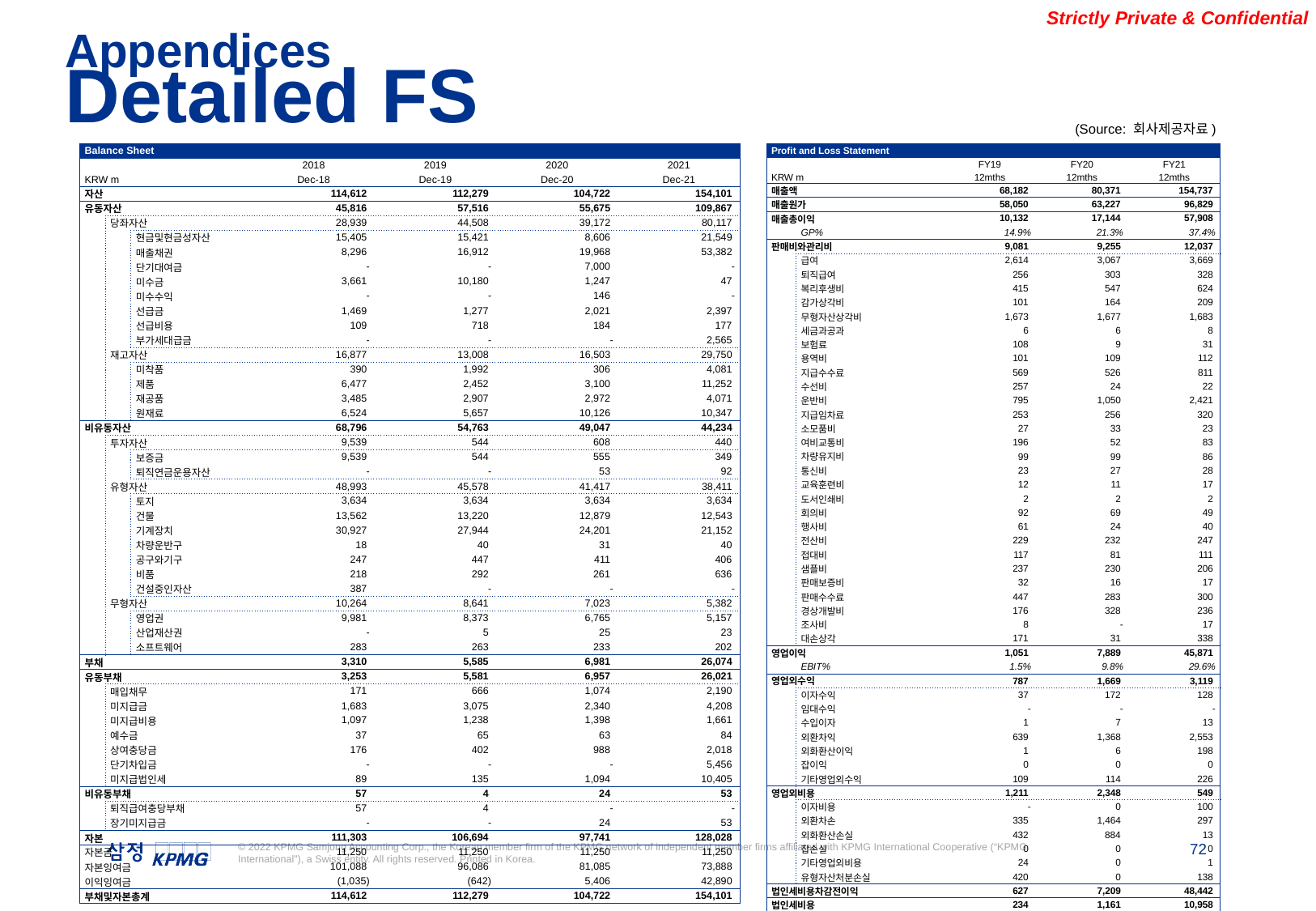

Appendices
Detailed FS
(Source: 회사제공자료)
| Balance Sheet |  |  |  |  |  |  |
| --- | --- | --- | --- | --- | --- | --- |
|  |  |  | 2018 | 2019 | 2020 | 2021 |
| KRW m |  |  | Dec-18 | Dec-19 | Dec-20 | Dec-21 |
| 자산 |  |  | 114,612 | 112,279 | 104,722 | 154,101 |
| 유동자산 |  |  | 45,816 | 57,516 | 55,675 | 109,867 |
|  | 당좌자산 |  | 28,939 | 44,508 | 39,172 | 80,117 |
|  |  | 현금및현금성자산 | 15,405 | 15,421 | 8,606 | 21,549 |
|  |  | 매출채권 | 8,296 | 16,912 | 19,968 | 53,382 |
|  |  | 단기대여금 | - | - | 7,000 | - |
|  |  | 미수금 | 3,661 | 10,180 | 1,247 | 47 |
|  |  | 미수수익 | - | - | 146 | - |
|  |  | 선급금 | 1,469 | 1,277 | 2,021 | 2,397 |
|  |  | 선급비용 | 109 | 718 | 184 | 177 |
|  |  | 부가세대급금 | - | - | - | 2,565 |
|  | 재고자산 |  | 16,877 | 13,008 | 16,503 | 29,750 |
|  |  | 미착품 | 390 | 1,992 | 306 | 4,081 |
|  |  | 제품 | 6,477 | 2,452 | 3,100 | 11,252 |
|  |  | 재공품 | 3,485 | 2,907 | 2,972 | 4,071 |
|  |  | 원재료 | 6,524 | 5,657 | 10,126 | 10,347 |
| 비유동자산 |  |  | 68,796 | 54,763 | 49,047 | 44,234 |
|  | 투자자산 |  | 9,539 | 544 | 608 | 440 |
|  |  | 보증금 | 9,539 | 544 | 555 | 349 |
|  |  | 퇴직연금운용자산 | - | - | 53 | 92 |
|  | 유형자산 |  | 48,993 | 45,578 | 41,417 | 38,411 |
|  |  | 토지 | 3,634 | 3,634 | 3,634 | 3,634 |
|  |  | 건물 | 13,562 | 13,220 | 12,879 | 12,543 |
|  |  | 기계장치 | 30,927 | 27,944 | 24,201 | 21,152 |
|  |  | 차량운반구 | 18 | 40 | 31 | 40 |
|  |  | 공구와기구 | 247 | 447 | 411 | 406 |
|  |  | 비품 | 218 | 292 | 261 | 636 |
|  |  | 건설중인자산 | 387 | - | - | - |
|  | 무형자산 |  | 10,264 | 8,641 | 7,023 | 5,382 |
|  |  | 영업권 | 9,981 | 8,373 | 6,765 | 5,157 |
|  |  | 산업재산권 | - | 5 | 25 | 23 |
|  |  | 소프트웨어 | 283 | 263 | 233 | 202 |
| 부채 |  |  | 3,310 | 5,585 | 6,981 | 26,074 |
| 유동부채 |  |  | 3,253 | 5,581 | 6,957 | 26,021 |
|  | 매입채무 |  | 171 | 666 | 1,074 | 2,190 |
|  | 미지급금 |  | 1,683 | 3,075 | 2,340 | 4,208 |
|  | 미지급비용 |  | 1,097 | 1,238 | 1,398 | 1,661 |
|  | 예수금 |  | 37 | 65 | 63 | 84 |
|  | 상여충당금 |  | 176 | 402 | 988 | 2,018 |
|  | 단기차입금 |  | - | - | - | 5,456 |
|  | 미지급법인세 |  | 89 | 135 | 1,094 | 10,405 |
| 비유동부채 |  |  | 57 | 4 | 24 | 53 |
|  | 퇴직급여충당부채 |  | 57 | 4 | - | - |
|  | 장기미지급금 |  | - | - | 24 | 53 |
| 자본 |  |  | 111,303 | 106,694 | 97,741 | 128,028 |
| 자본금 |  |  | 11,250 | 11,250 | 11,250 | 11,250 |
| 자본잉여금 |  |  | 101,088 | 96,086 | 81,085 | 73,888 |
| 이익잉여금 |  |  | (1,035) | (642) | 5,406 | 42,890 |
| 부채및자본총계 |  |  | 114,612 | 112,279 | 104,722 | 154,101 |
| Profit and Loss Statement |  |  |  |  |  |
| --- | --- | --- | --- | --- | --- |
|  |  |  | FY19 | FY20 | FY21 |
| KRW m |  |  | 12mths | 12mths | 12mths |
| 매출액 |  |  | 68,182 | 80,371 | 154,737 |
| 매출원가 |  |  | 58,050 | 63,227 | 96,829 |
| 매출총이익 |  |  | 10,132 | 17,144 | 57,908 |
|  | GP% |  | 14.9% | 21.3% | 37.4% |
| 판매비와관리비 |  |  | 9,081 | 9,255 | 12,037 |
|  | 급여 |  | 2,614 | 3,067 | 3,669 |
|  | 퇴직급여 |  | 256 | 303 | 328 |
|  | 복리후생비 |  | 415 | 547 | 624 |
|  | 감가상각비 |  | 101 | 164 | 209 |
|  | 무형자산상각비 |  | 1,673 | 1,677 | 1,683 |
|  | 세금과공과 |  | 6 | 6 | 8 |
|  | 보험료 |  | 108 | 9 | 31 |
|  | 용역비 |  | 101 | 109 | 112 |
|  | 지급수수료 |  | 569 | 526 | 811 |
|  | 수선비 |  | 257 | 24 | 22 |
|  | 운반비 |  | 795 | 1,050 | 2,421 |
|  | 지급임차료 |  | 253 | 256 | 320 |
|  | 소모품비 |  | 27 | 33 | 23 |
|  | 여비교통비 |  | 196 | 52 | 83 |
|  | 차량유지비 |  | 99 | 99 | 86 |
|  | 통신비 |  | 23 | 27 | 28 |
|  | 교육훈련비 |  | 12 | 11 | 17 |
|  | 도서인쇄비 |  | 2 | 2 | 2 |
|  | 회의비 |  | 92 | 69 | 49 |
|  | 행사비 |  | 61 | 24 | 40 |
|  | 전산비 |  | 229 | 232 | 247 |
|  | 접대비 |  | 117 | 81 | 111 |
|  | 샘플비 |  | 237 | 230 | 206 |
|  | 판매보증비 |  | 32 | 16 | 17 |
|  | 판매수수료 |  | 447 | 283 | 300 |
|  | 경상개발비 |  | 176 | 328 | 236 |
|  | 조사비 |  | 8 | - | 17 |
|  | 대손상각 |  | 171 | 31 | 338 |
| 영업이익 |  |  | 1,051 | 7,889 | 45,871 |
|  | EBIT% |  | 1.5% | 9.8% | 29.6% |
| 영업외수익 |  |  | 787 | 1,669 | 3,119 |
|  | 이자수익 |  | 37 | 172 | 128 |
|  | 임대수익 |  | - | - | - |
|  | 수입이자 |  | 1 | 7 | 13 |
|  | 외환차익 |  | 639 | 1,368 | 2,553 |
|  | 외화환산이익 |  | 1 | 6 | 198 |
|  | 잡이익 |  | 0 | 0 | 0 |
|  | 기타영업외수익 |  | 109 | 114 | 226 |
| 영업외비용 |  |  | 1,211 | 2,348 | 549 |
|  | 이자비용 |  | - | 0 | 100 |
|  | 외환차손 |  | 335 | 1,464 | 297 |
|  | 외화환산손실 |  | 432 | 884 | 13 |
|  | 잡손실 |  | 0 | 0 | 0 |
|  | 기타영업외비용 |  | 24 | 0 | 1 |
|  | 유형자산처분손실 |  | 420 | 0 | 138 |
| 법인세비용차감전이익 |  |  | 627 | 7,209 | 48,442 |
| 법인세비용 |  |  | 234 | 1,161 | 10,958 |
| 당기순이익 |  |  | 393 | 6,048 | 37,484 |
|  | 당기순이익% |  | 0.6% | 7.5% | 24.2% |
| D&A |  |  | 5,934 | 6,065 | 6,145 |
| EBITDA |  |  | 6,985 | 13,953 | 52,016 |
|  | EBITDA% |  | 10.2% | 17.4% | 33.6% |